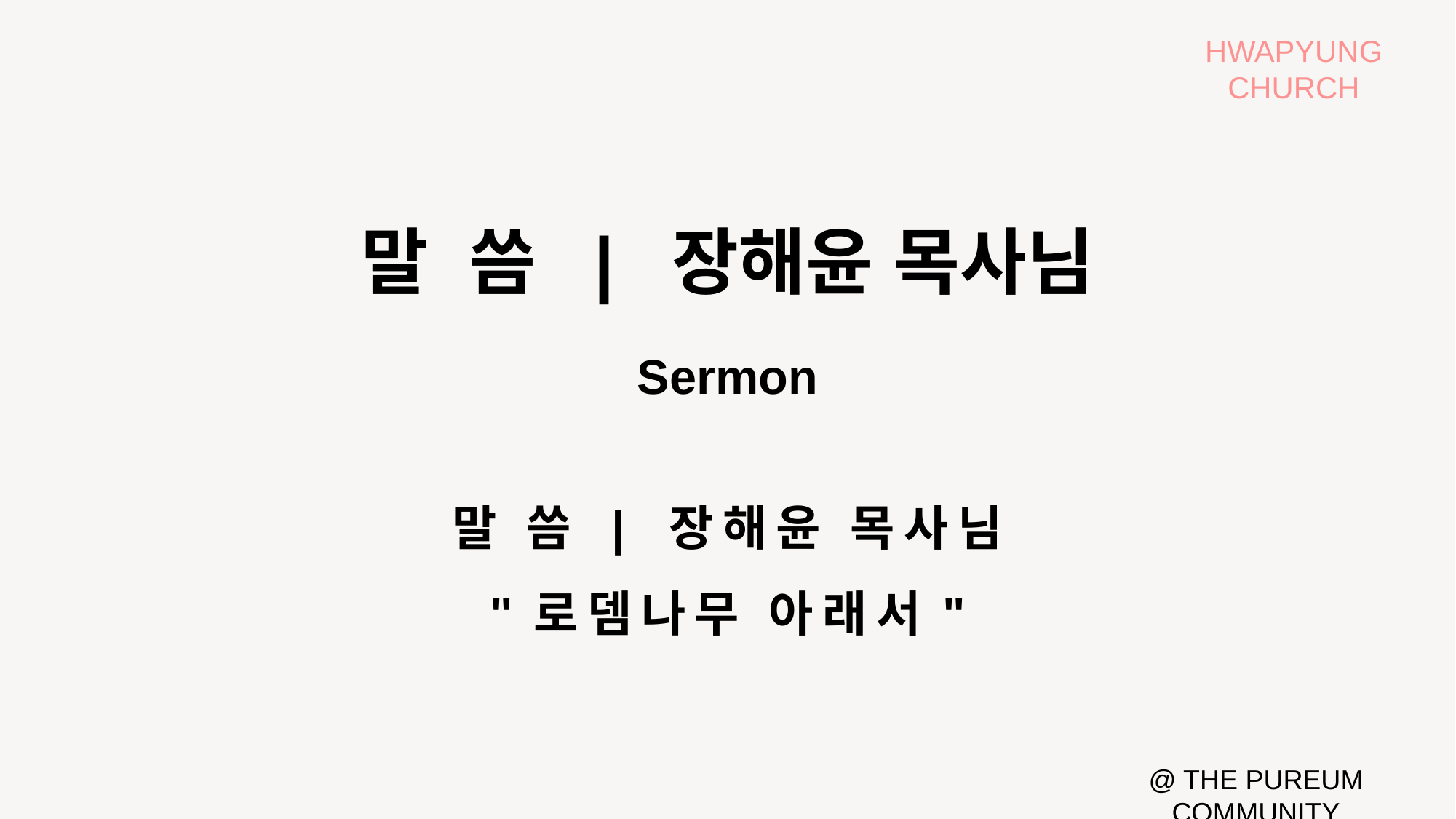

말 씀 | 장해윤 목사님
"로뎀나무 아래서"